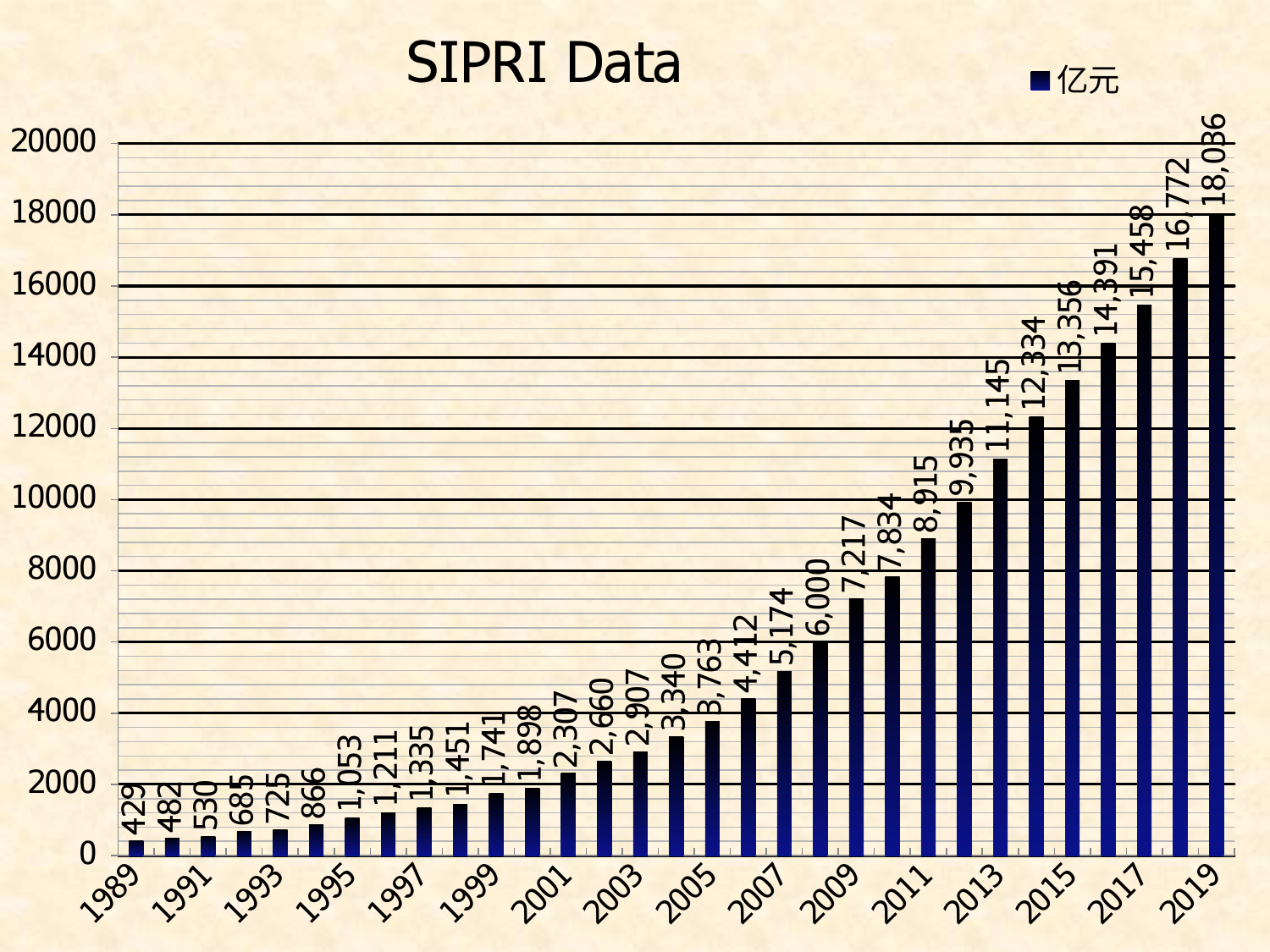

### Chart: SIPRI Data

| Category | 亿元 |
|---|---|
| 1989 | 429.35 |
| 1990 | 482.39 |
| 1991 | 529.87 |
| 1992 | 684.93 |
| 1993 | 724.69 |
| 1994 | 866.23 |
| 1995 | 1052.8 |
| 1996 | 1210.81 |
| 1997 | 1335.07 |
| 1998 | 1451.14 |
| 1999 | 1740.7 |
| 2000 | 1898.24 |
| 2001 | 2307.27 |
| 2002 | 2660.03 |
| 2003 | 2907.42 |
| 2004 | 3339.91 |
| 2005 | 3762.74 |
| 2006 | 4412.3 |
| 2007 | 5174.0 |
| 2008 | 6000.0 |
| 2009 | 7217.0 |
| 2010 | 7834.0 |
| 2011 | 8914.7 |
| 2012 | 9935.0 |
| 2013 | 11144.96 |
| 2014 | 12334.3 |
| 2015 | 13356.19 |
| 2016 | 14390.97 |
| 2017 | 15457.57 |
| 2018 | 16771.72 |
| 2019 | 18035.54 |
# SIPRI Data